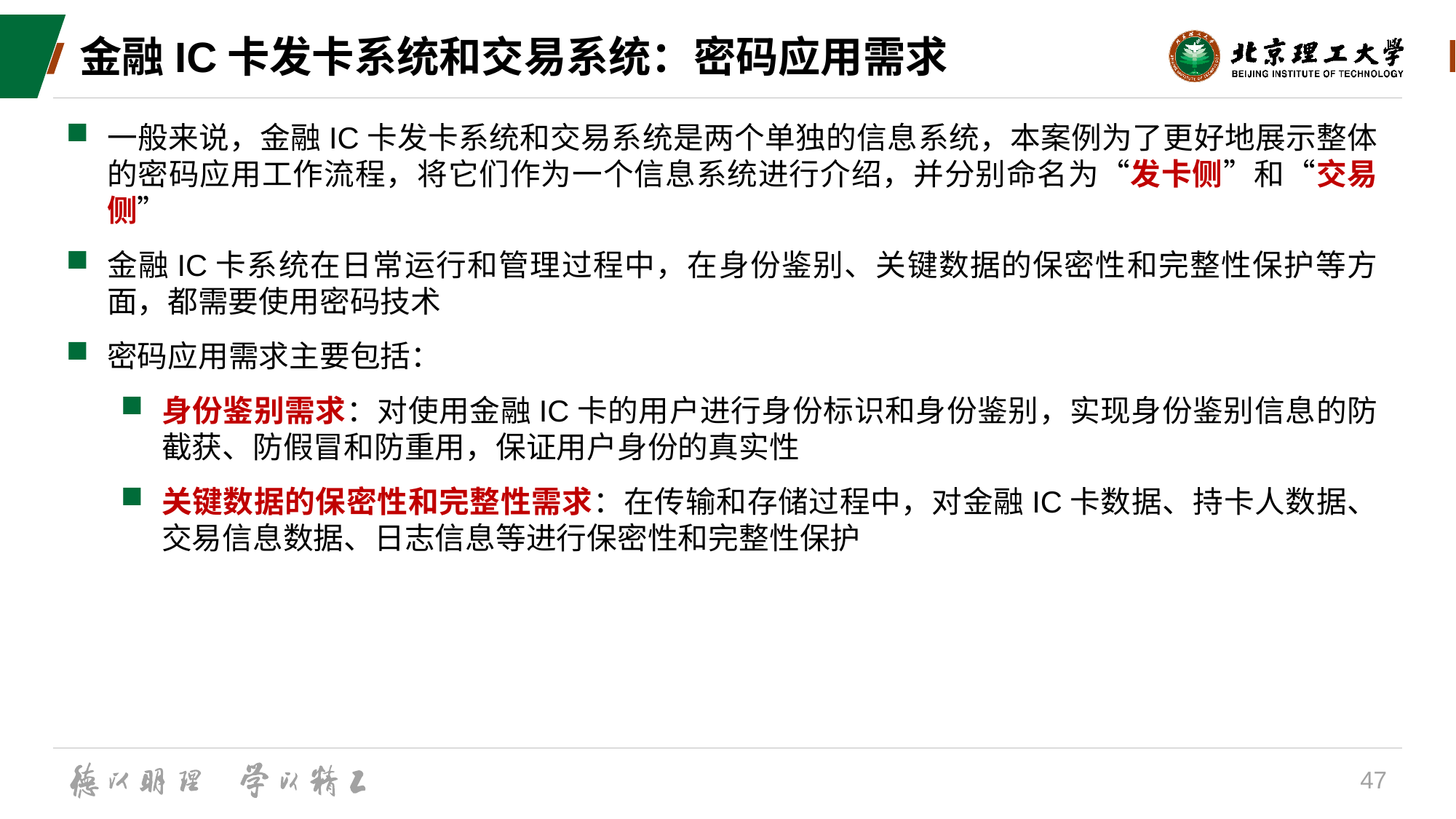

# 金融IC卡发卡系统和交易系统：密码应用需求
一般来说，金融IC卡发卡系统和交易系统是两个单独的信息系统，本案例为了更好地展示整体的密码应用工作流程，将它们作为一个信息系统进行介绍，并分别命名为“发卡侧”和“交易侧”
金融IC卡系统在日常运行和管理过程中，在身份鉴别、关键数据的保密性和完整性保护等方面，都需要使用密码技术
密码应用需求主要包括：
身份鉴别需求：对使用金融IC卡的用户进行身份标识和身份鉴别，实现身份鉴别信息的防截获、防假冒和防重用，保证用户身份的真实性
关键数据的保密性和完整性需求：在传输和存储过程中，对金融IC卡数据、持卡人数据、交易信息数据、日志信息等进行保密性和完整性保护